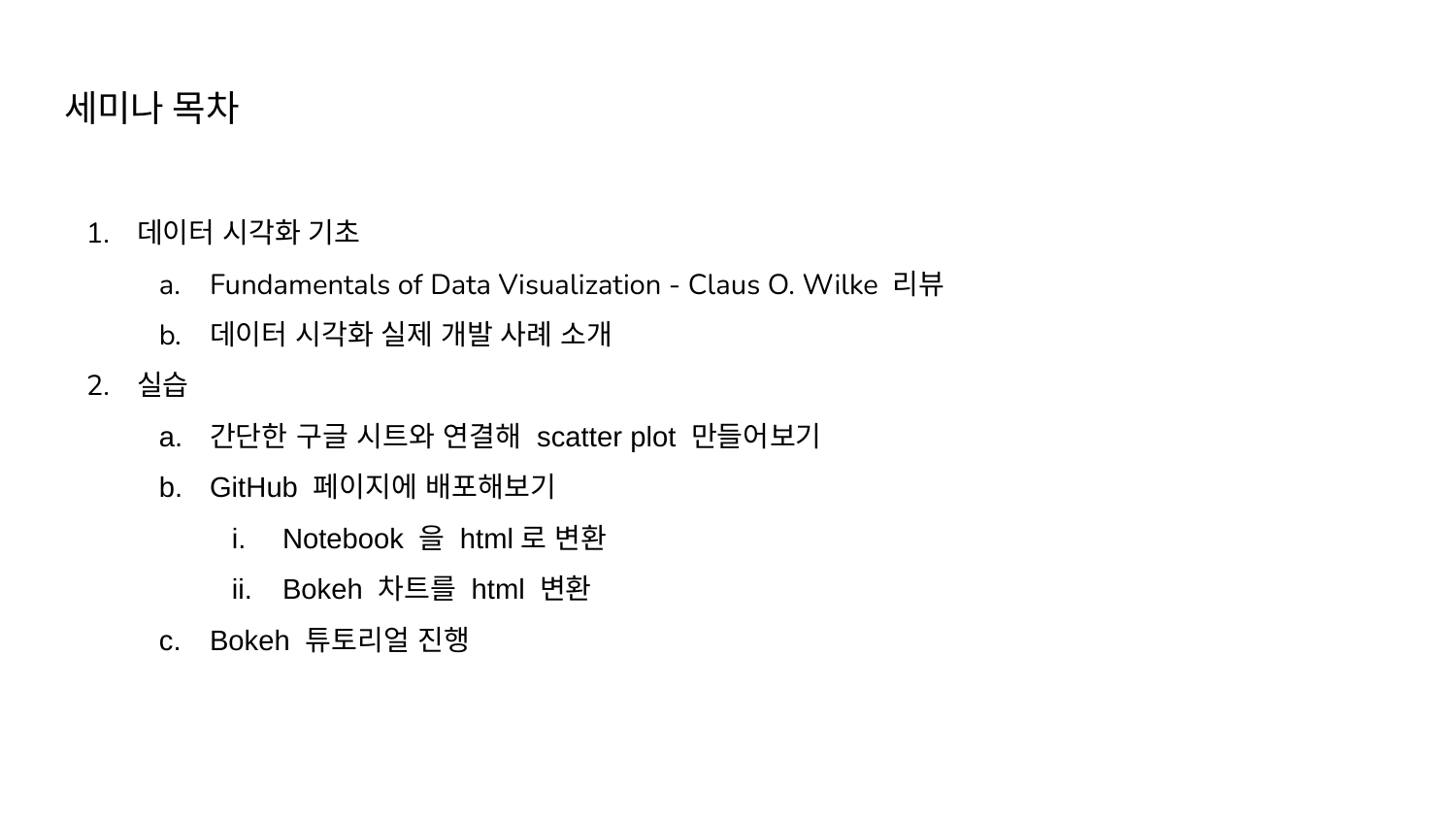

# 세미나 목차
데이터 시각화 기초
Fundamentals of Data Visualization - Claus O. Wilke 리뷰
데이터 시각화 실제 개발 사례 소개
실습
간단한 구글 시트와 연결해 scatter plot 만들어보기
GitHub 페이지에 배포해보기
Notebook 을 html로 변환
Bokeh 차트를 html 변환
Bokeh 튜토리얼 진행